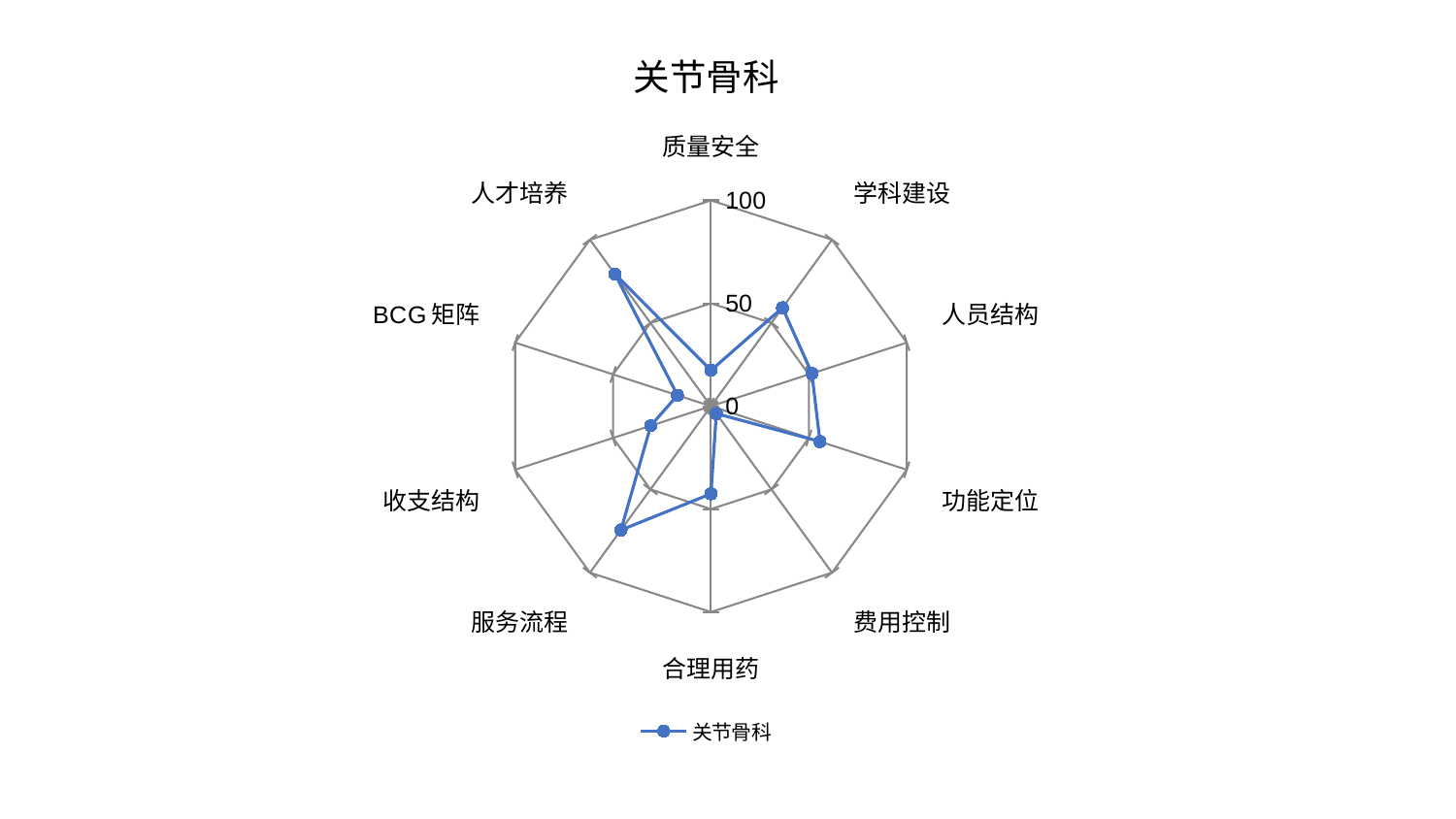

### Chart: 关节骨科

| Category | 关节骨科 |
|---|---|
| 质量安全 | 17.42904053746407 |
| 学科建设 | 59.13343771350751 |
| 人员结构 | 51.548774637261694 |
| 功能定位 | 55.653333851298044 |
| 费用控制 | 4.444989875202191 |
| 合理用药 | 42.5844104722001 |
| 服务流程 | 74.36460579821954 |
| 收支结构 | 30.771292016358903 |
| BCG矩阵 | 17.12059571239579 |
| 人才培养 | 79.34434141451804 |
124